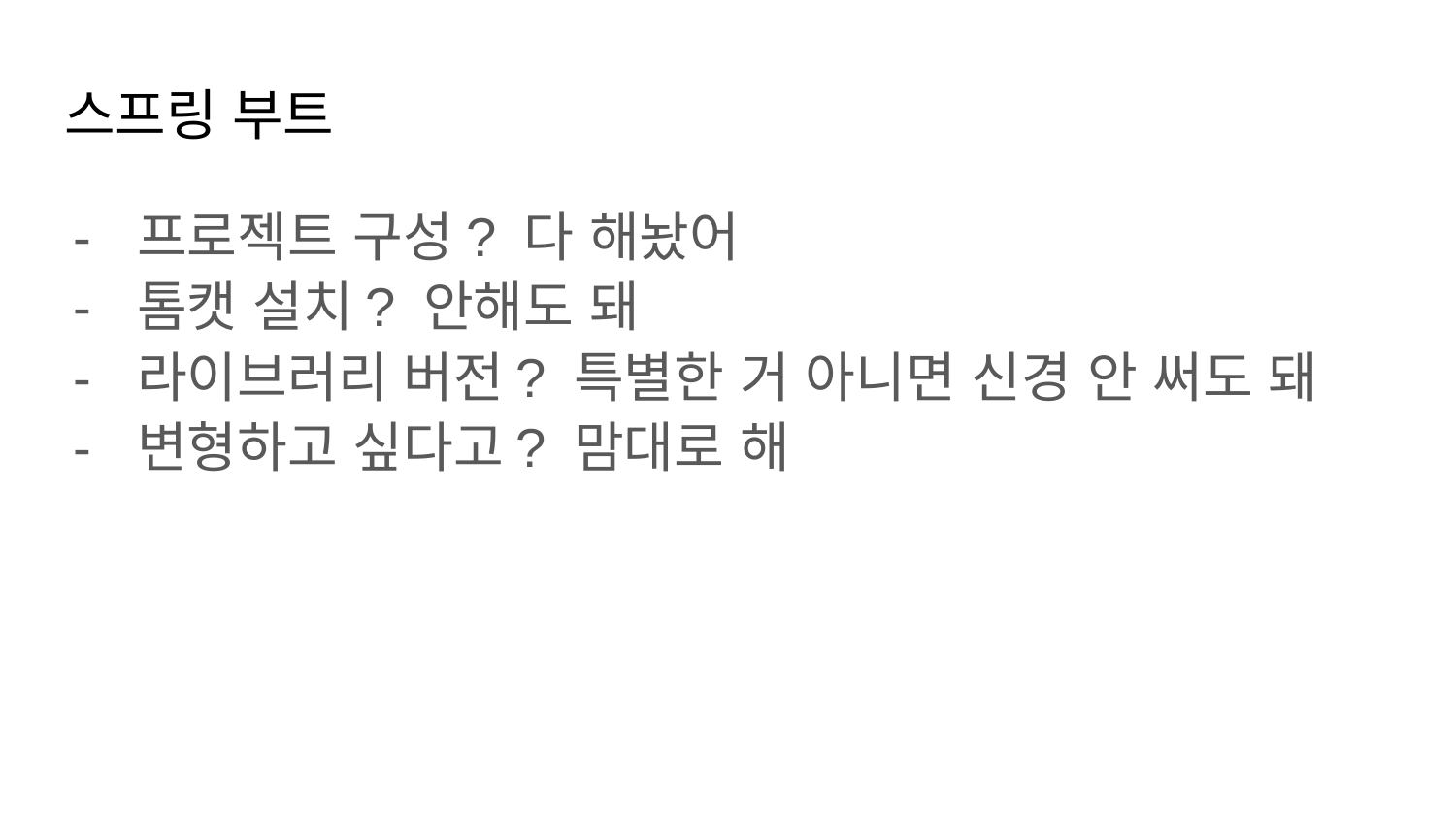

# 스프링 부트
프로젝트 구성? 다 해놨어
톰캣 설치? 안해도 돼
라이브러리 버전? 특별한 거 아니면 신경 안 써도 돼
변형하고 싶다고? 맘대로 해